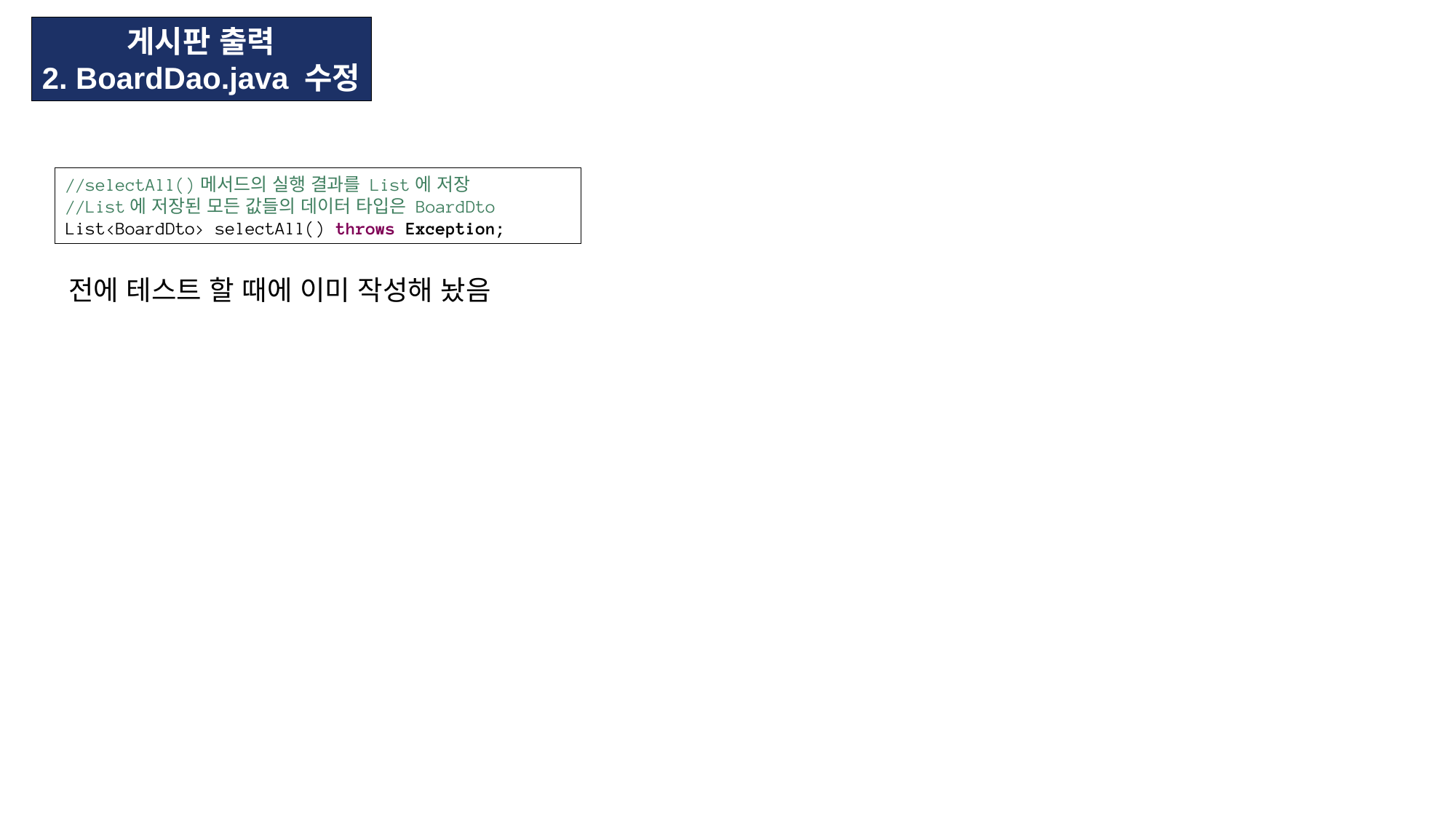

게시판 출력
2. BoardDao.java 수정
//selectAll()메서드의 실행 결과를 List에 저장
//List에 저장된 모든 값들의 데이터 타입은 BoardDto
List<BoardDto> selectAll() throws Exception;
전에 테스트 할 때에 이미 작성해 놨음